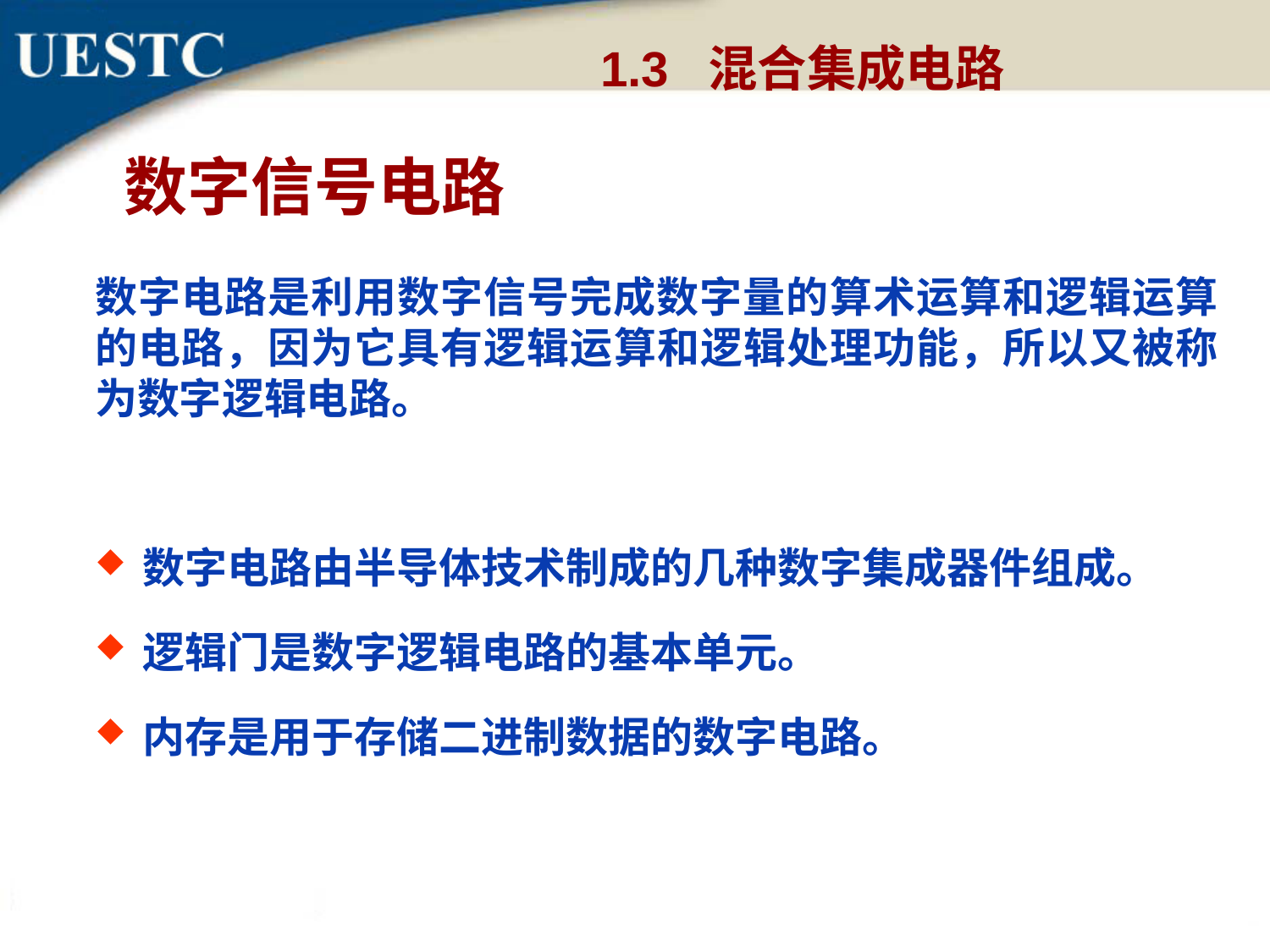

1.3  混合集成电路
数字信号电路
数字电路是利用数字信号完成数字量的算术运算和逻辑运算的电路，因为它具有逻辑运算和逻辑处理功能，所以又被称为数字逻辑电路。
数字电路由半导体技术制成的几种数字集成器件组成。
逻辑门是数字逻辑电路的基本单元。
内存是用于存储二进制数据的数字电路。